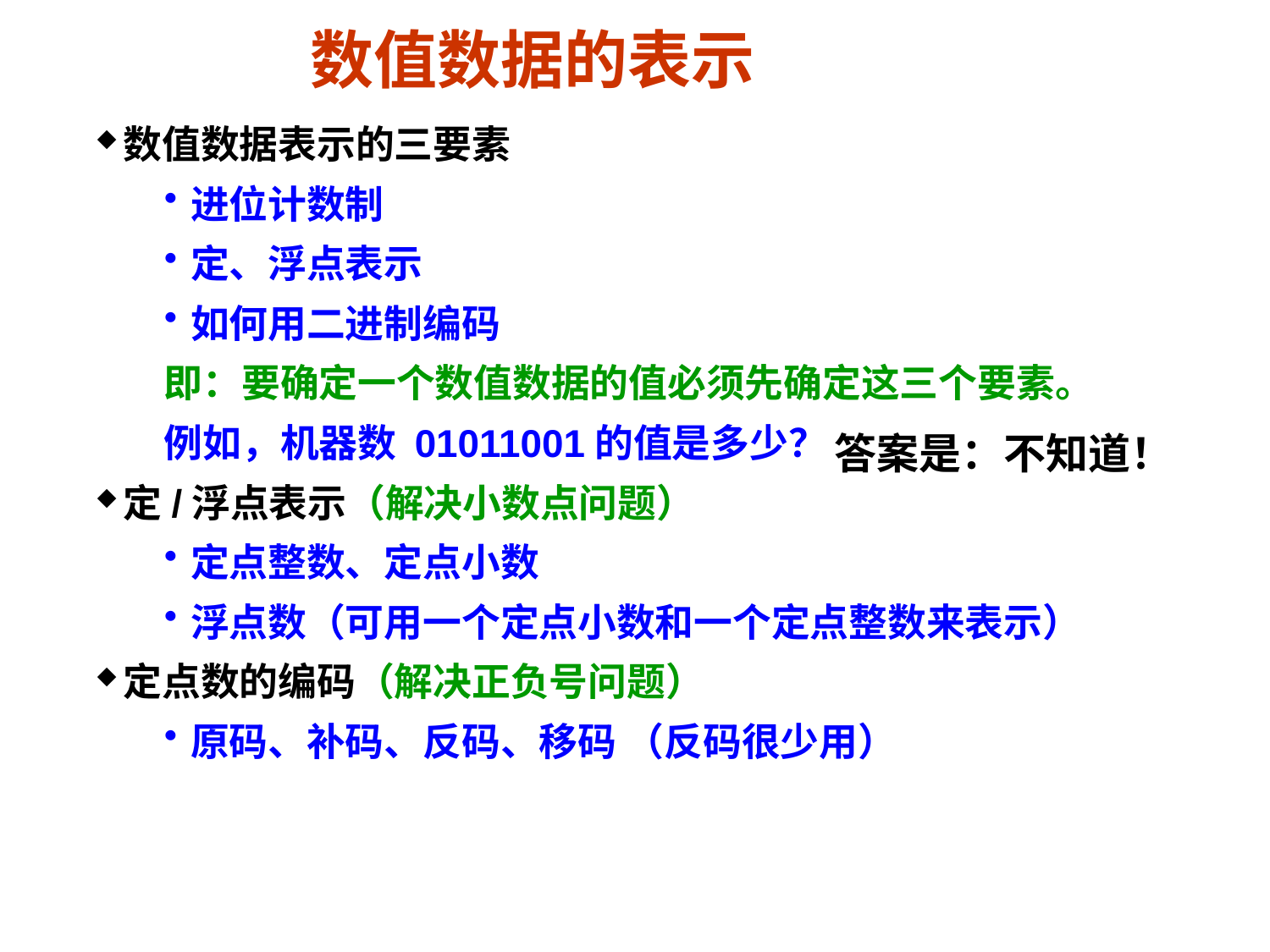

# 数值数据的表示
数值数据表示的三要素
进位计数制
定、浮点表示
如何用二进制编码
即：要确定一个数值数据的值必须先确定这三个要素。
例如，机器数 01011001的值是多少？
定/浮点表示（解决小数点问题）
定点整数、定点小数
浮点数（可用一个定点小数和一个定点整数来表示）
定点数的编码（解决正负号问题）
原码、补码、反码、移码 （反码很少用）
答案是：不知道！